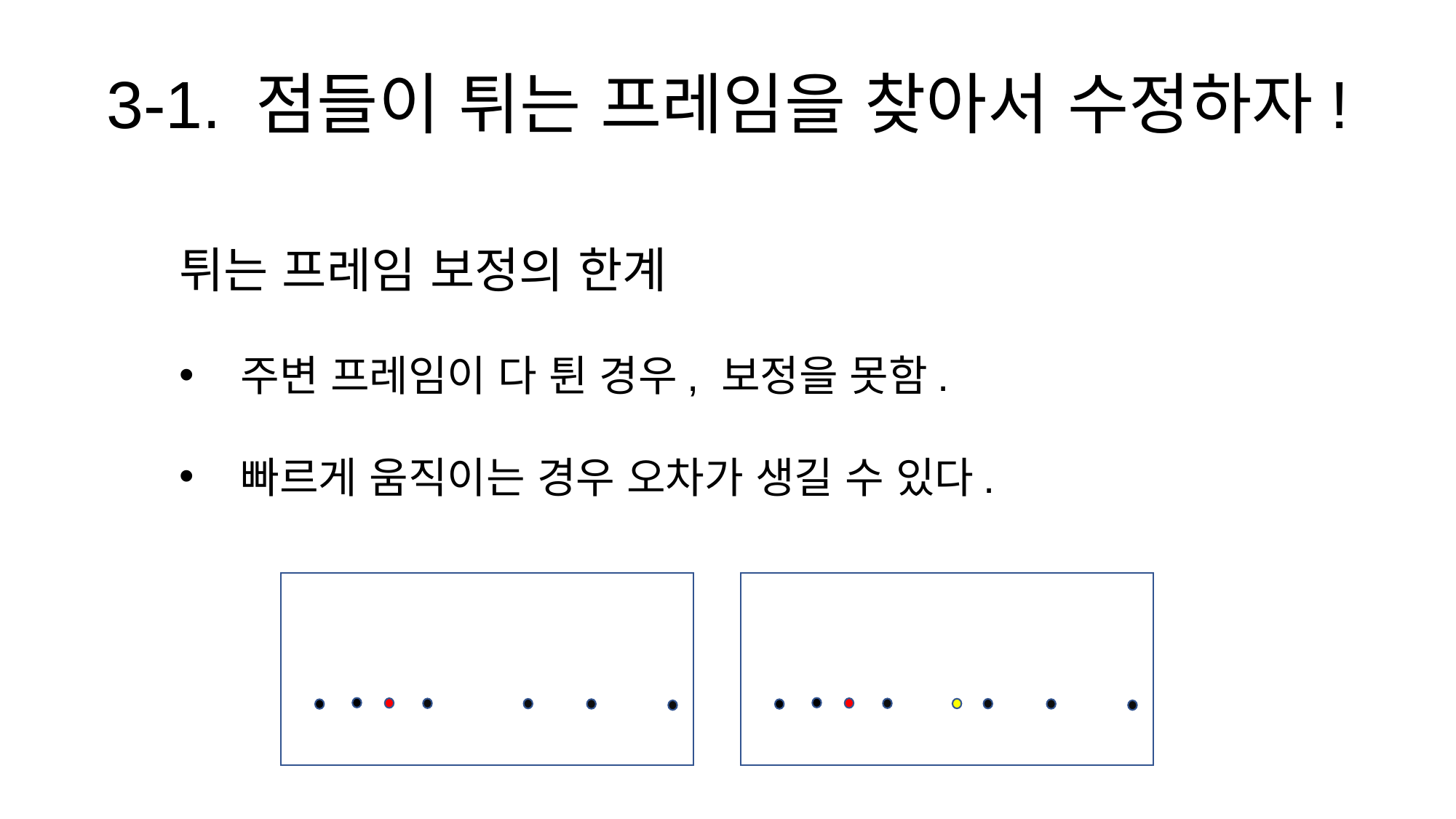

# 3-1. 점들이 튀는 프레임을 찾아서 수정하자!
튀는 프레임 보정의 한계

주변 프레임이 다 튄 경우, 보정을 못함.

빠르게 움직이는 경우 오차가 생길 수 있다.